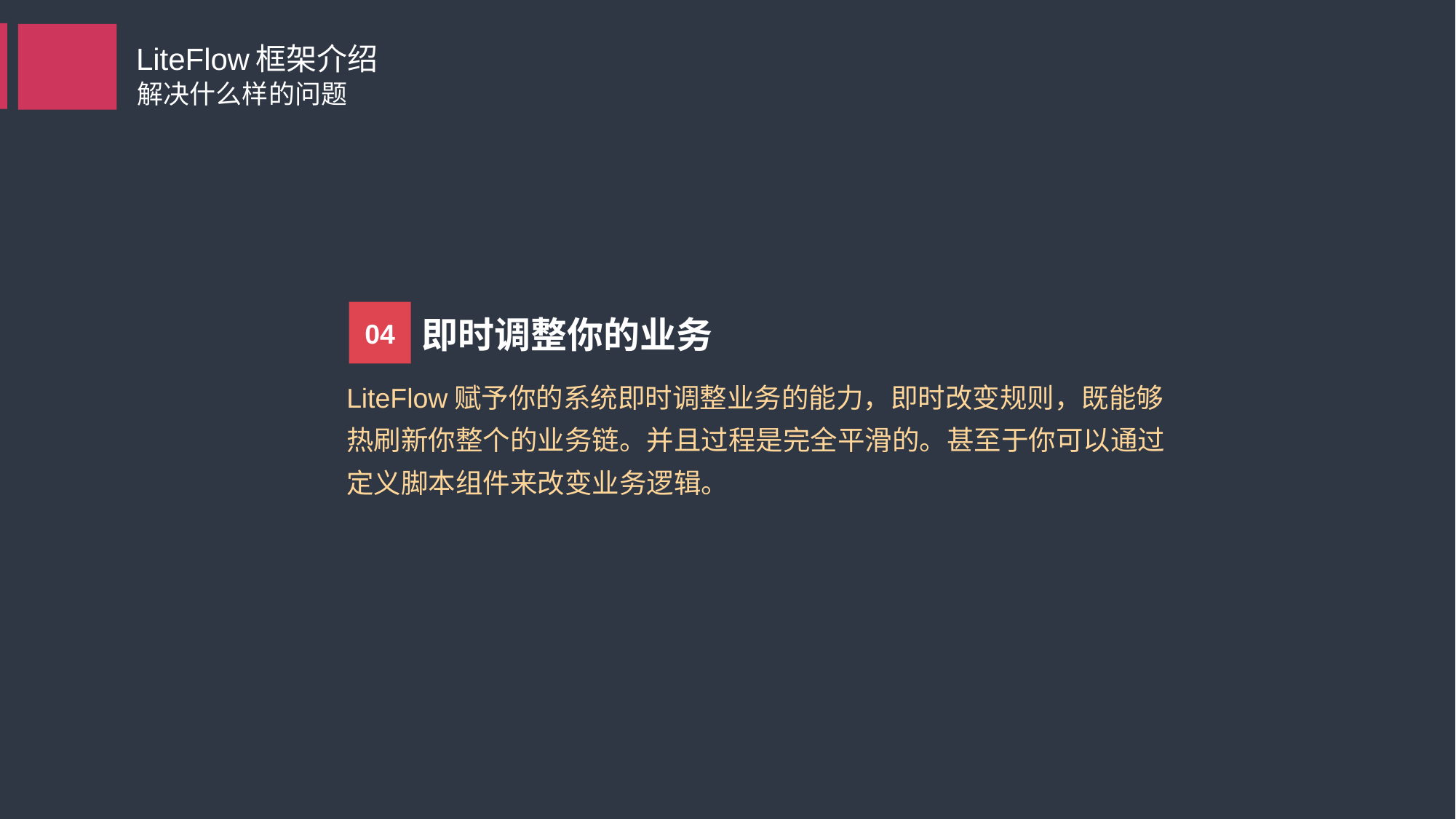

LiteFlow框架介绍
解决什么样的问题
04
03
即时调整你的业务
利用脚本来书写你的逻辑
LiteFlow赋予你的系统即时调整业务的能力，即时改变规则，既能够热刷新你整个的业务链。并且过程是完全平滑的。甚至于你可以通过定义脚本组件来改变业务逻辑。
LiteFlow支持多种脚本语言，你可以定义自己的脚本语言节点，来和Java组件进行混编。结合热刷新，线上业务不用发布秒改逻辑。